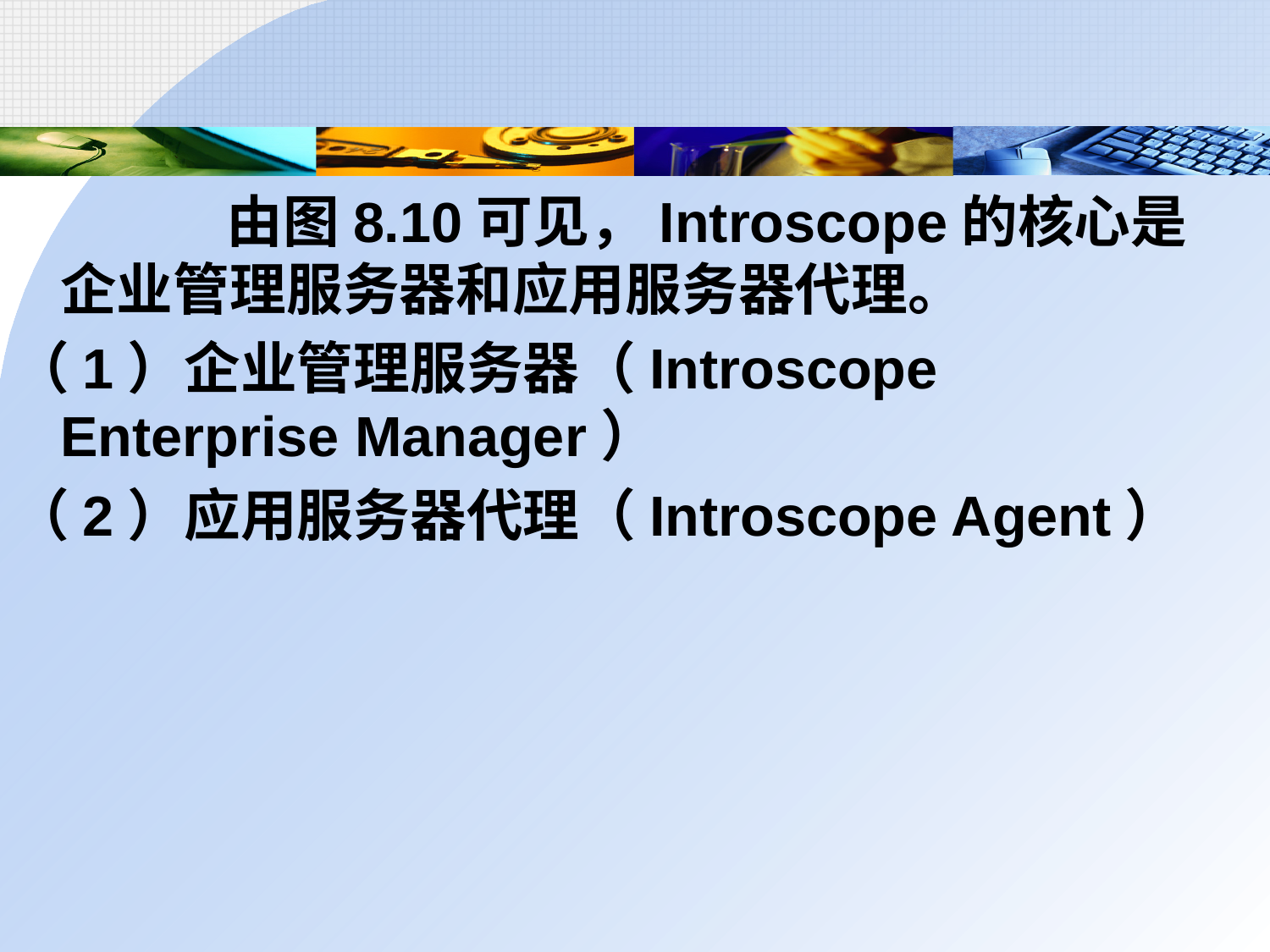

由图8.10可见，Introscope的核心是企业管理服务器和应用服务器代理。
（1）企业管理服务器（Introscope Enterprise Manager）
（2）应用服务器代理（Introscope Agent）